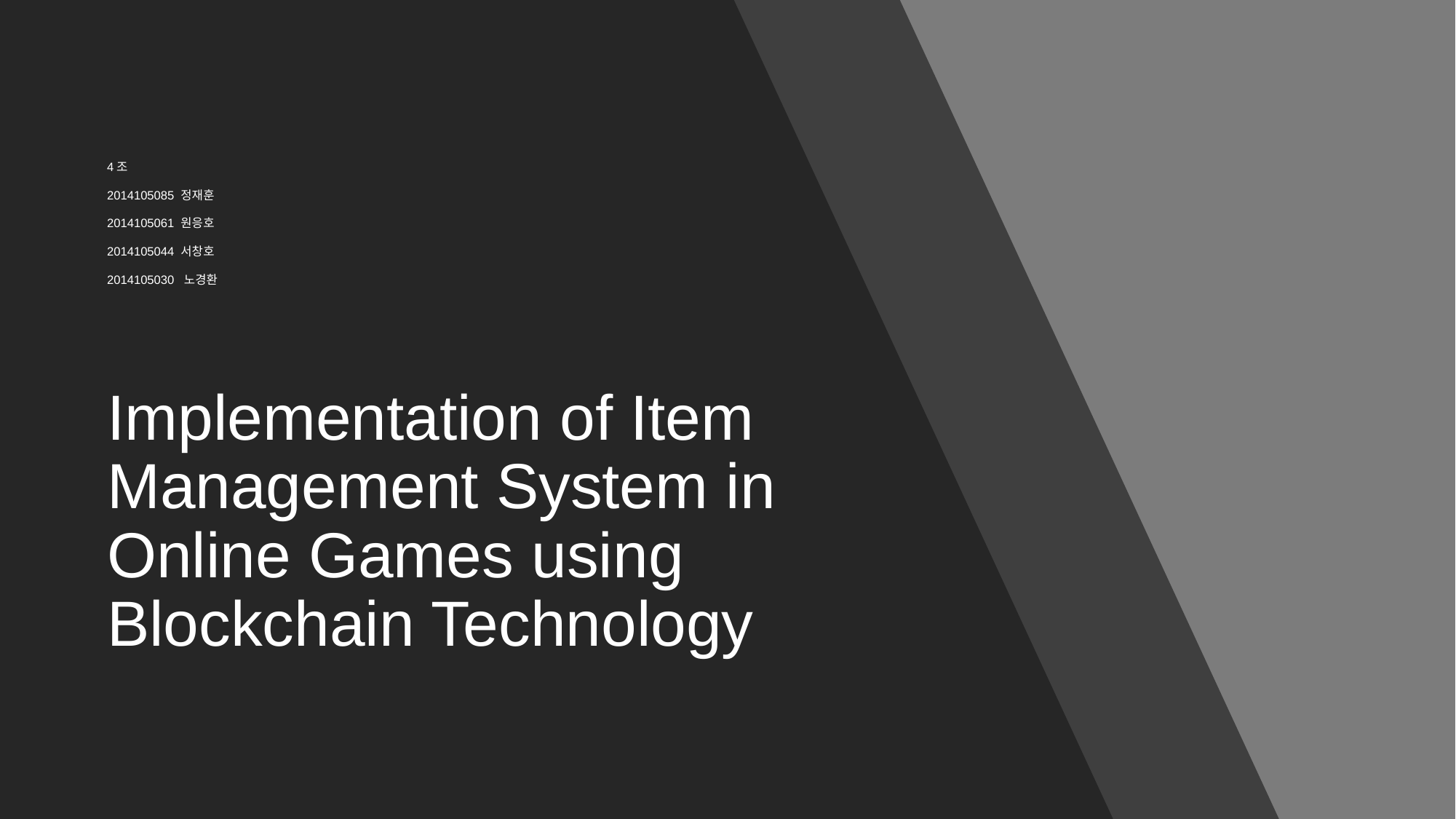

4조
2014105085 정재훈
2014105061 원응호
2014105044 서창호
2014105030  노경환

# Implementation of Item Management System in Online Games using Blockchain Technology